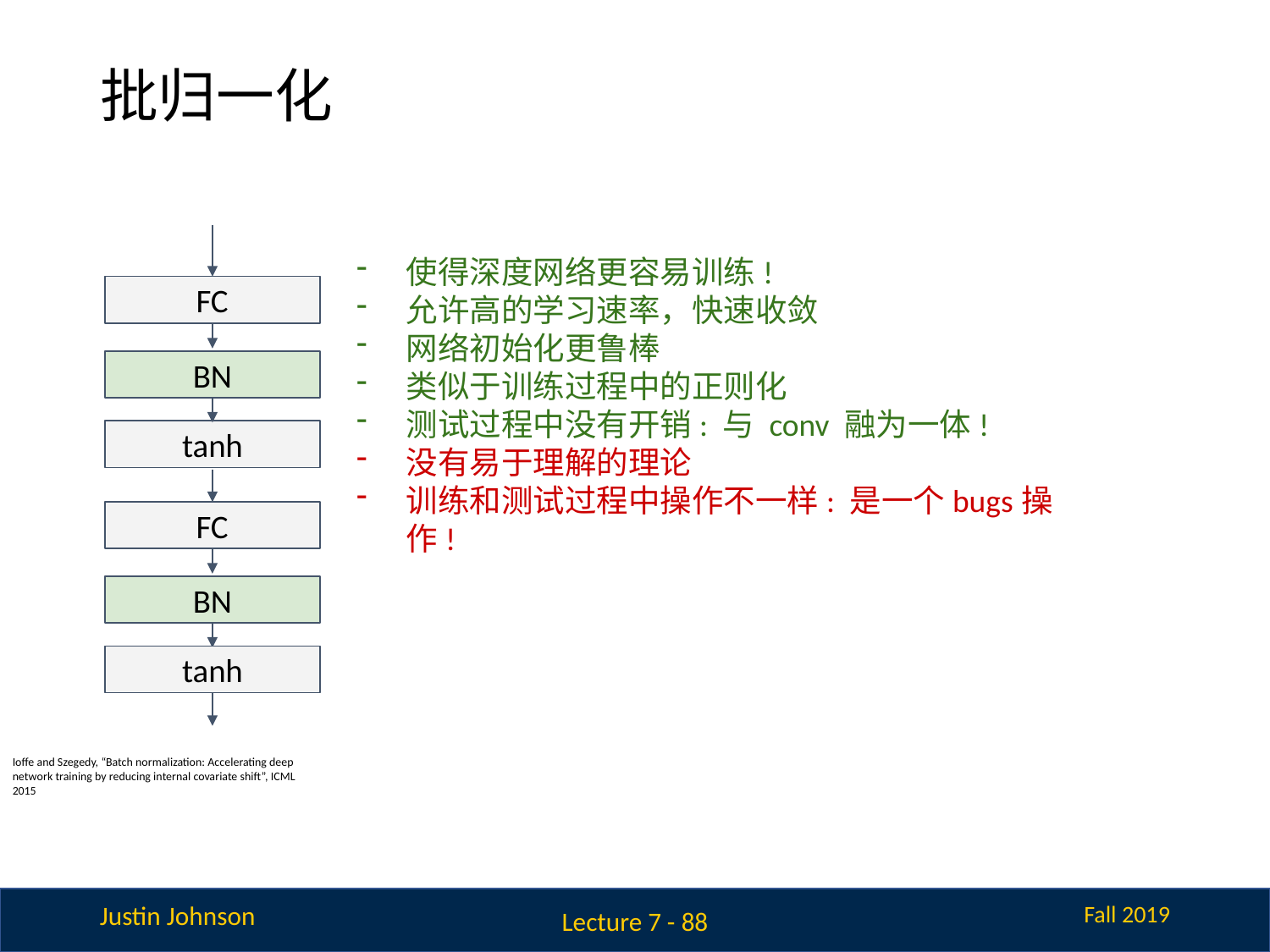

# 批归一化
使得深度网络更容易训练!
允许高的学习速率，快速收敛
网络初始化更鲁棒
类似于训练过程中的正则化
测试过程中没有开销: 与 conv 融为一体!
没有易于理解的理论
训练和测试过程中操作不一样: 是一个bugs操作!
FC
BN
tanh
FC
BN
tanh
Ioffe and Szegedy, “Batch normalization: Accelerating deep network training by reducing internal covariate shift”, ICML 2015
Lecture 7 - 88